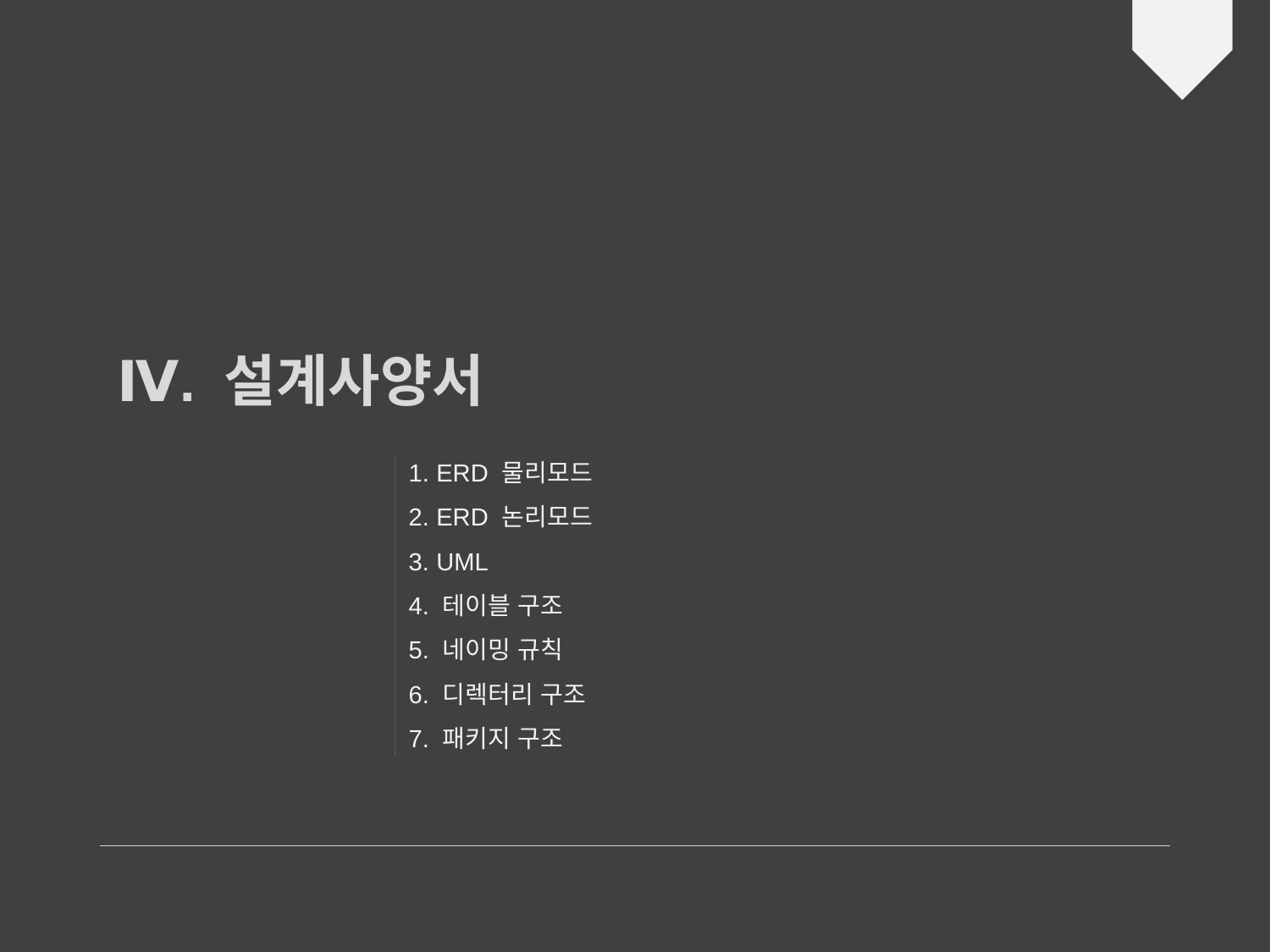

Ⅳ. 설계사양서
1. ERD 물리모드
2. ERD 논리모드
3. UML
4. 테이블 구조
5. 네이밍 규칙
6. 디렉터리 구조
7. 패키지 구조